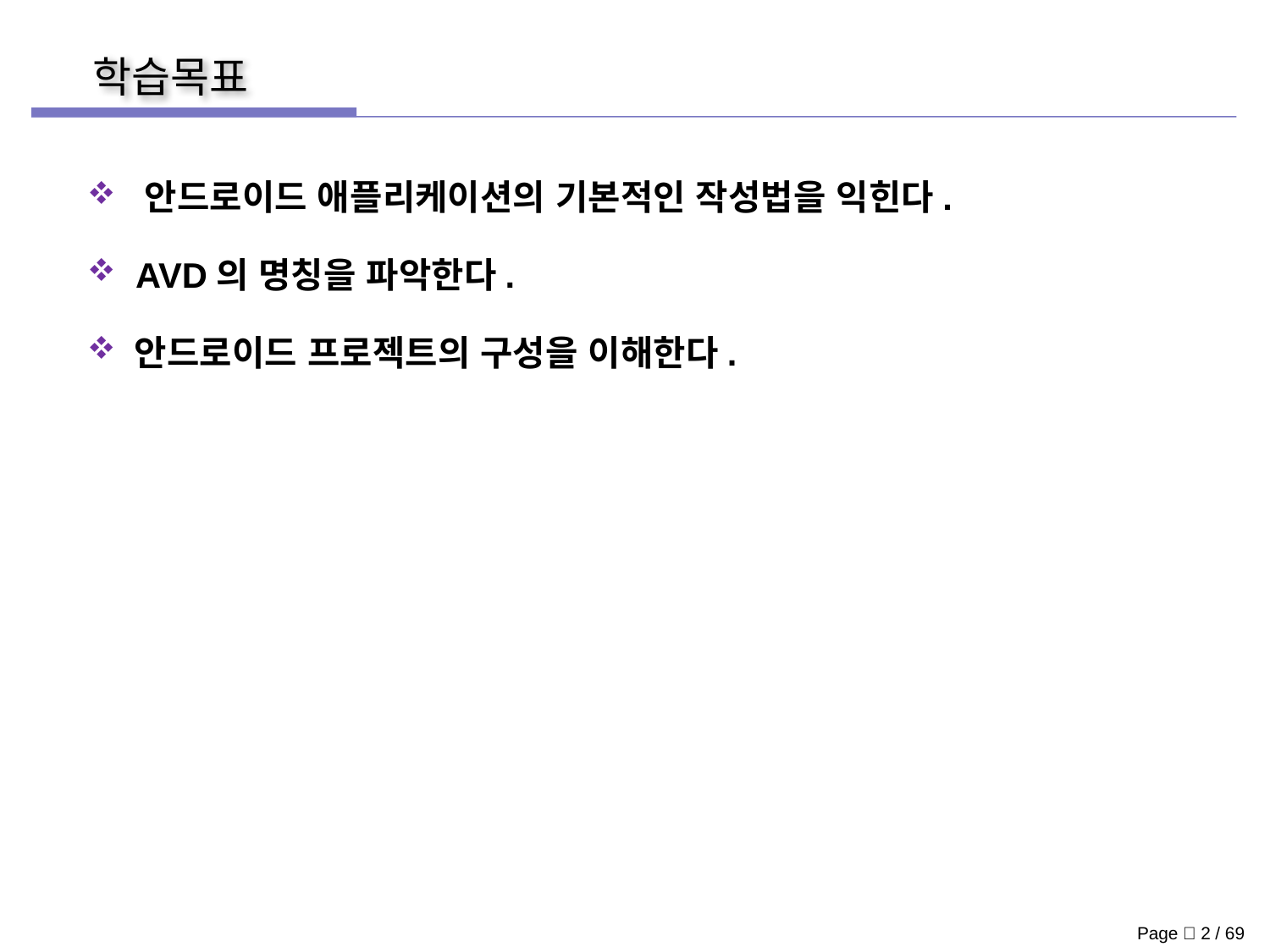

안드로이드 애플리케이션의 기본적인 작성법을 익힌다.
  AVD의 명칭을 파악한다.
 안드로이드 프로젝트의 구성을 이해한다.